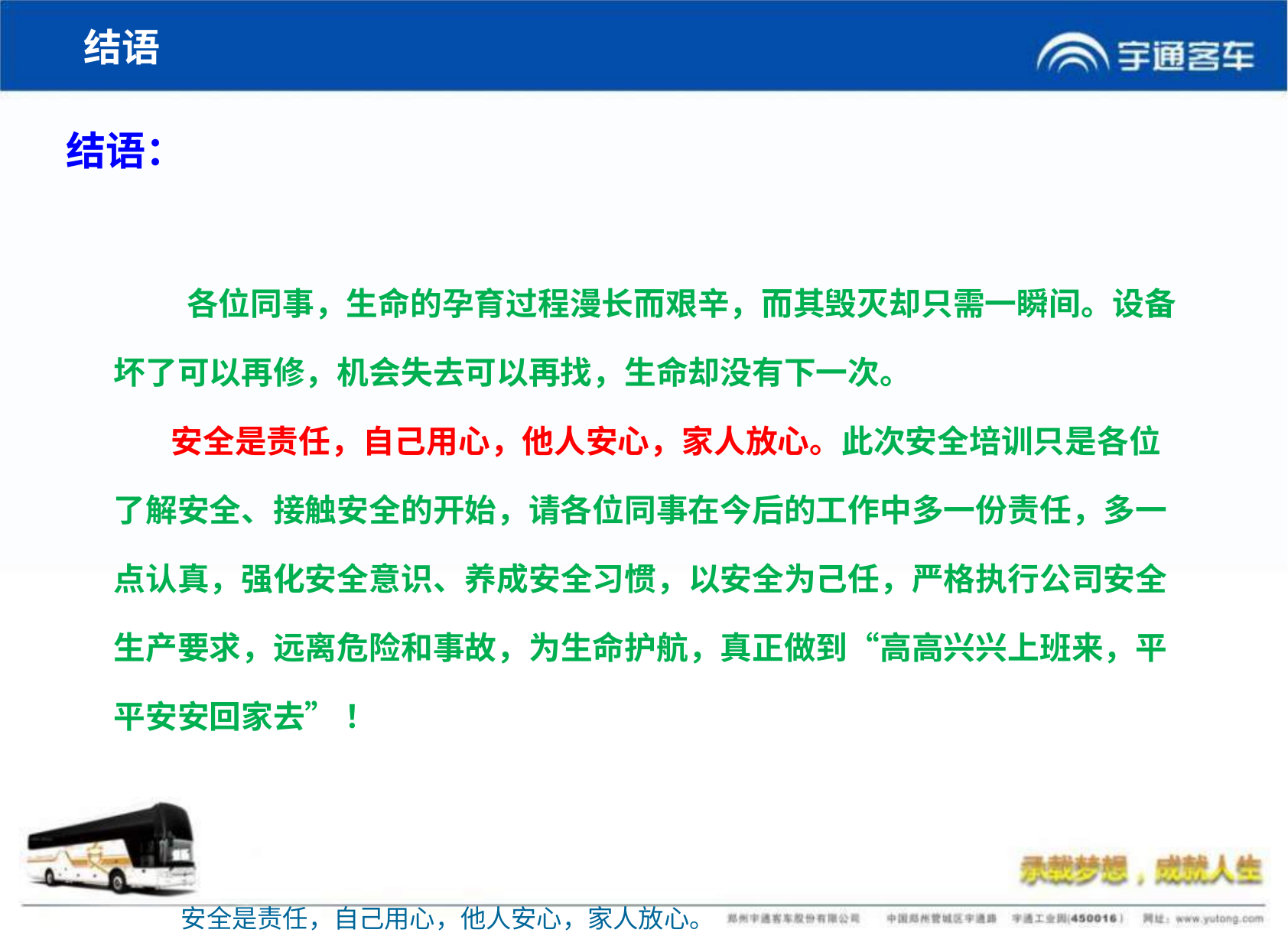

结语
结语：

         各位同事，生命的孕育过程漫长而艰辛，而其毁灭却只需一瞬间。设备坏了可以再修，机会失去可以再找，生命却没有下一次。
安全是责任，自己用心，他人安心，家人放心。此次安全培训只是各位了解安全、接触安全的开始，请各位同事在今后的工作中多一份责任，多一点认真，强化安全意识、养成安全习惯，以安全为己任，严格执行公司安全生产要求，远离危险和事故，为生命护航，真正做到“高高兴兴上班来，平平安安回家去” ！